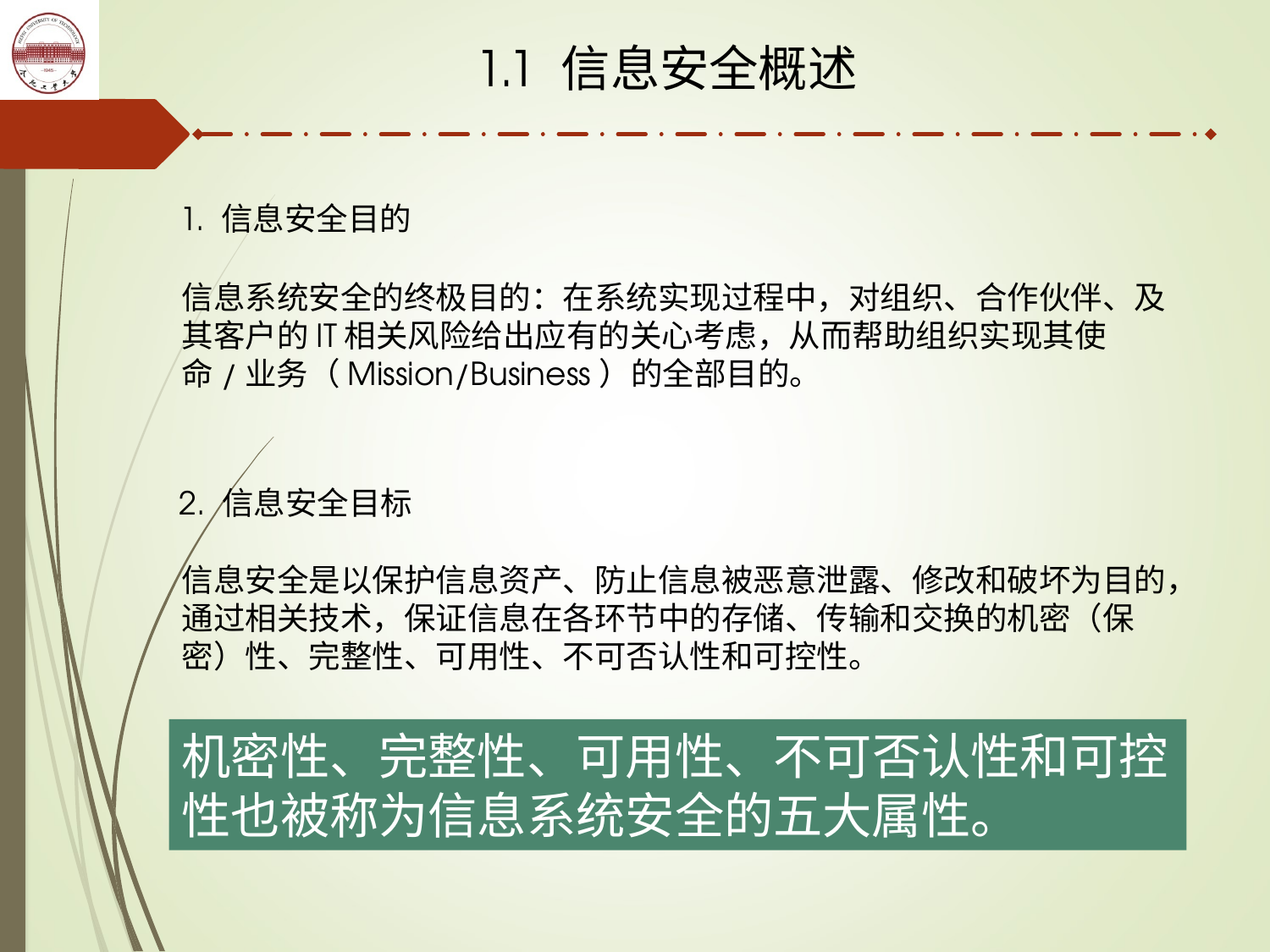

1.1 信息安全概述
1. 信息安全目的
信息系统安全的终极目的：在系统实现过程中，对组织、合作伙伴、及其客户的IT相关风险给出应有的关心考虑，从而帮助组织实现其使命/业务（Mission/Business）的全部目的。
2. 信息安全目标
信息安全是以保护信息资产、防止信息被恶意泄露、修改和破坏为目的，通过相关技术，保证信息在各环节中的存储、传输和交换的机密（保密）性、完整性、可用性、不可否认性和可控性。
机密性、完整性、可用性、不可否认性和可控性也被称为信息系统安全的五大属性。